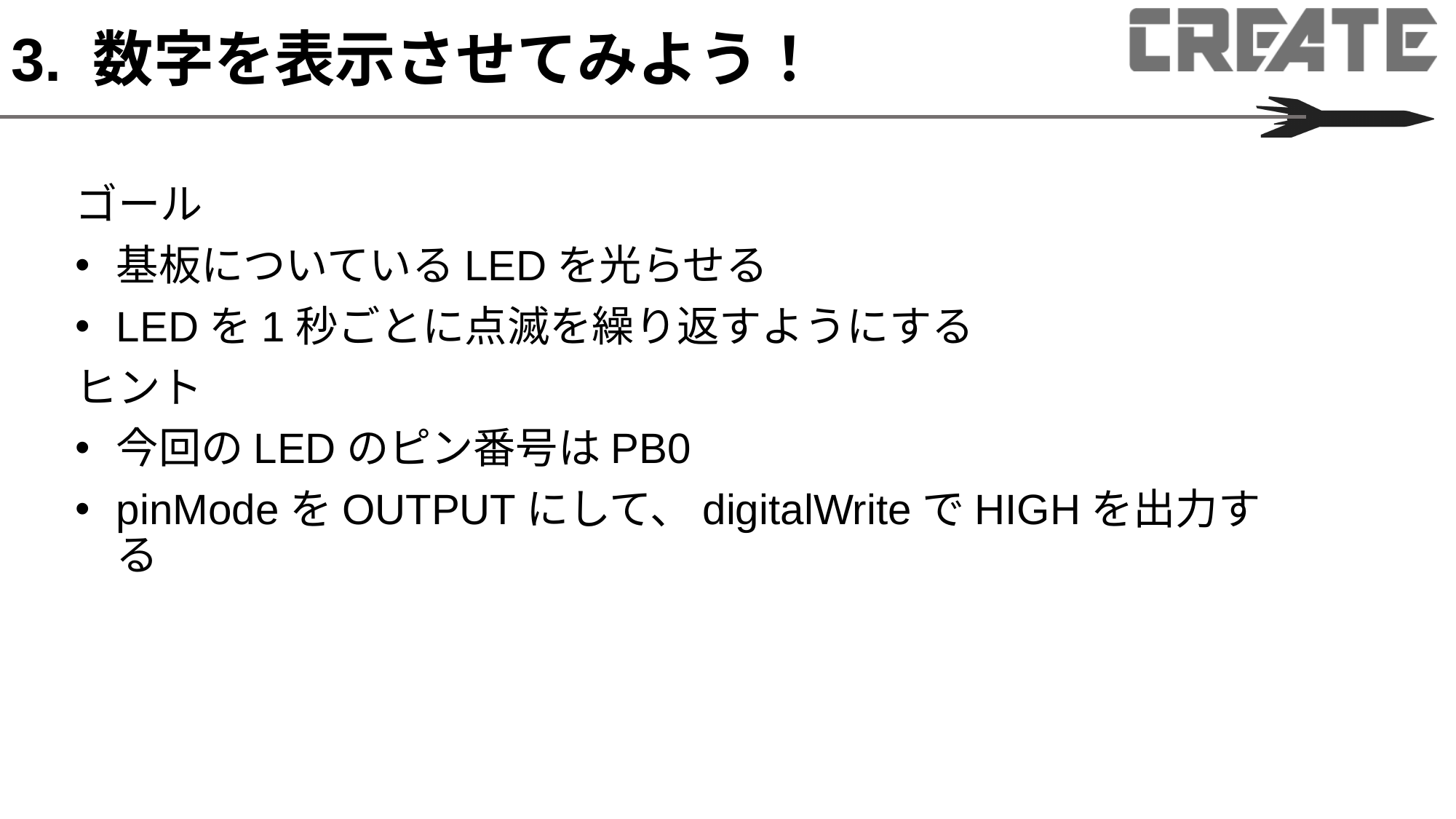

# 3. 数字を表示させてみよう！
ゴール
基板についているLEDを光らせる
LEDを1秒ごとに点滅を繰り返すようにする
ヒント
今回のLEDのピン番号はPB0
pinModeをOUTPUTにして、digitalWriteでHIGHを出力する